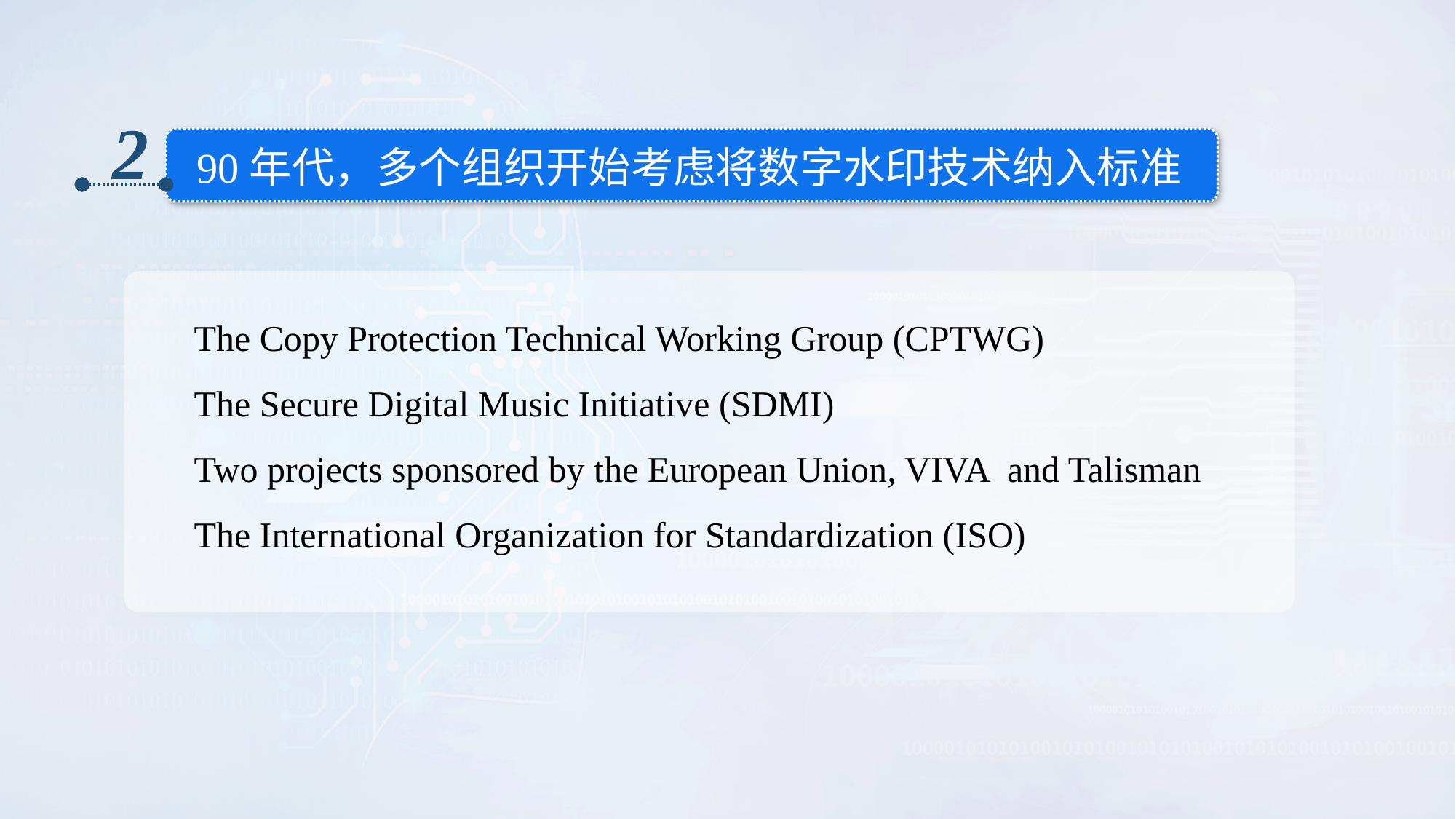

2

90年代，多个组织开始考虑将数字水印技术纳入标准

The Copy Protection Technical Working Group (CPTWG)
The Secure Digital Music Initiative (SDMI)
Two projects sponsored by the European Union, VIVA  and Talisman
The International Organization for Standardization (ISO)